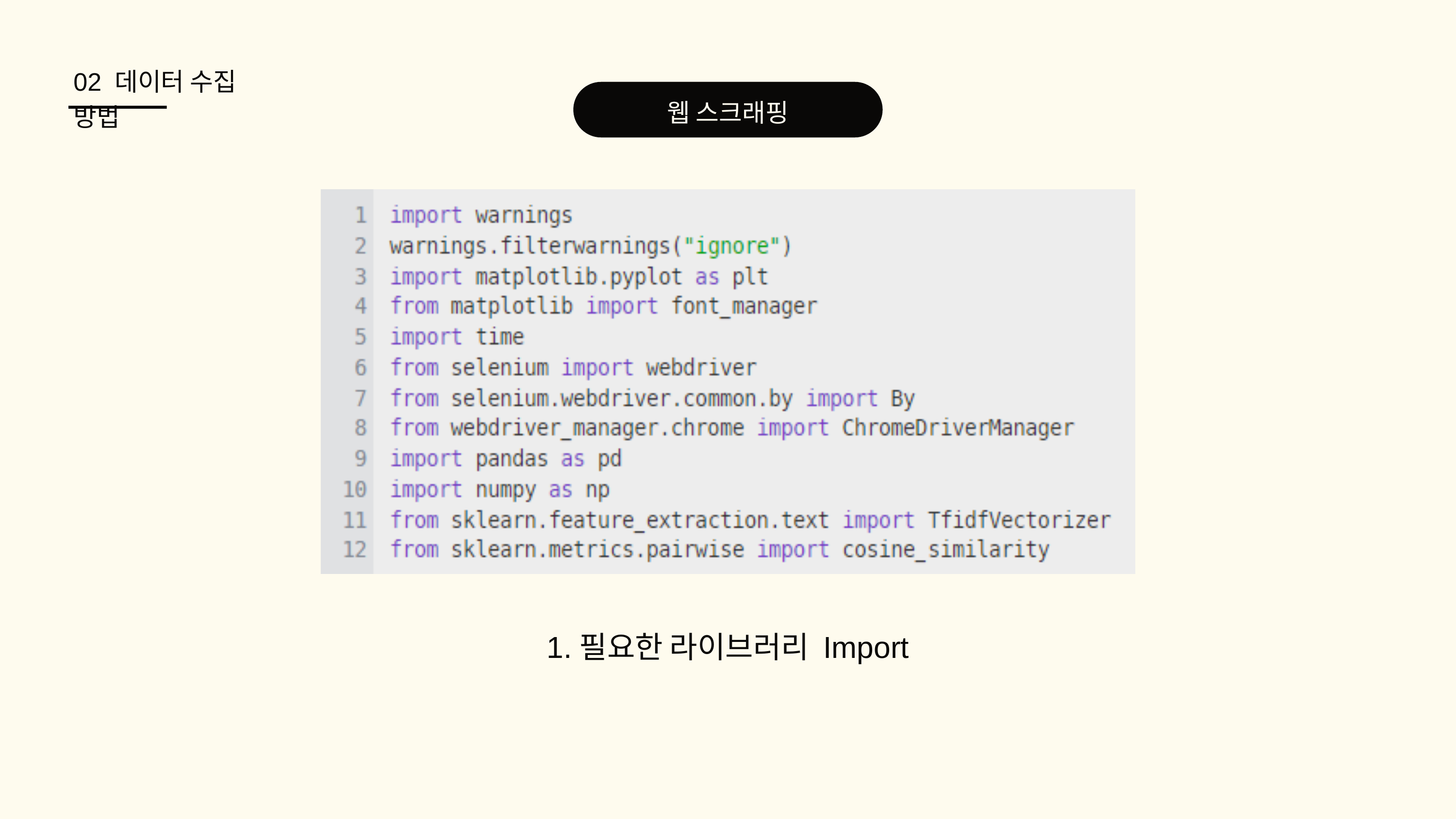

02 데이터 수집 방법

웹 스크래핑

1.필요한 라이브러리 Import